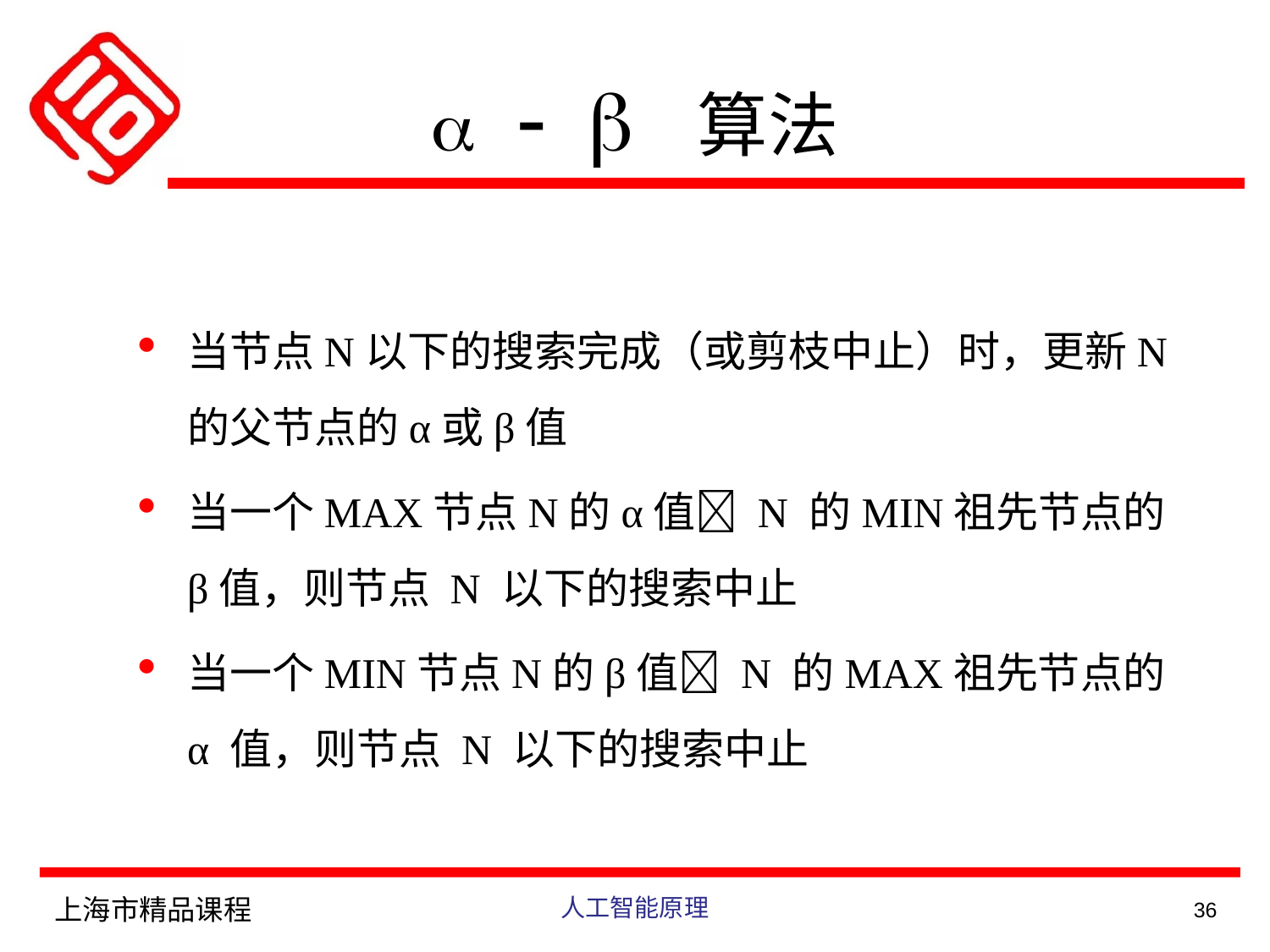

α − β 算法
当节点N以下的搜索完成（或剪枝中止）时，更新N的父节点的α或β值
当一个MAX节点N的α值≥ N 的MIN祖先节点的β值，则节点 N 以下的搜索中止
当一个MIN节点N的β值≤ N 的MAX祖先节点的α 值，则节点 N 以下的搜索中止
上海市精品课程
人工智能原理
36